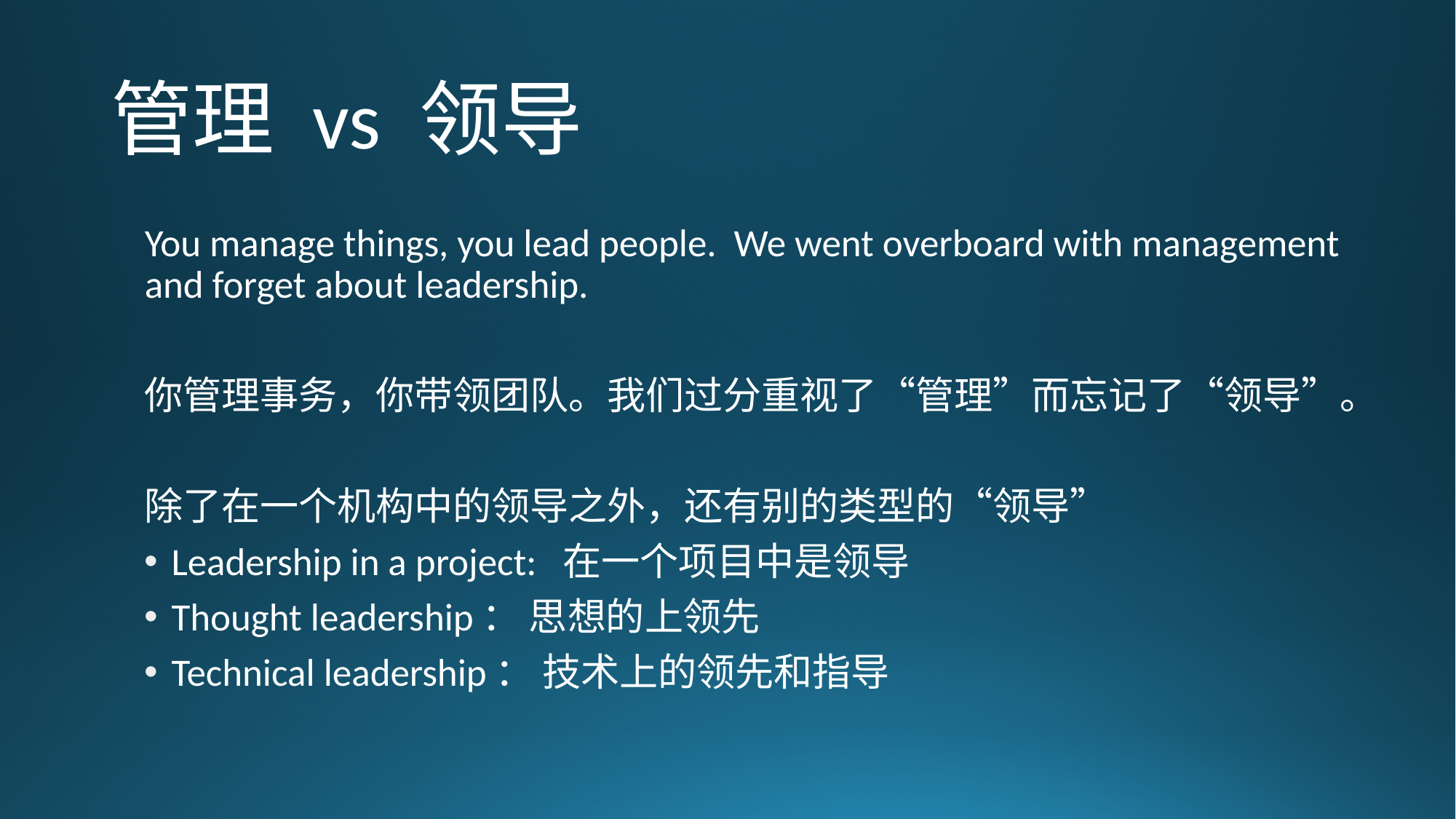

# 管理 vs 领导
You manage things, you lead people.  We went overboard with management and forget about leadership.

你管理事务，你带领团队。我们过分重视了“管理”而忘记了“领导”。

除了在一个机构中的领导之外，还有别的类型的“领导”
Leadership in a project:  在一个项目中是领导
Thought leadership： 思想的上领先
Technical leadership： 技术上的领先和指导